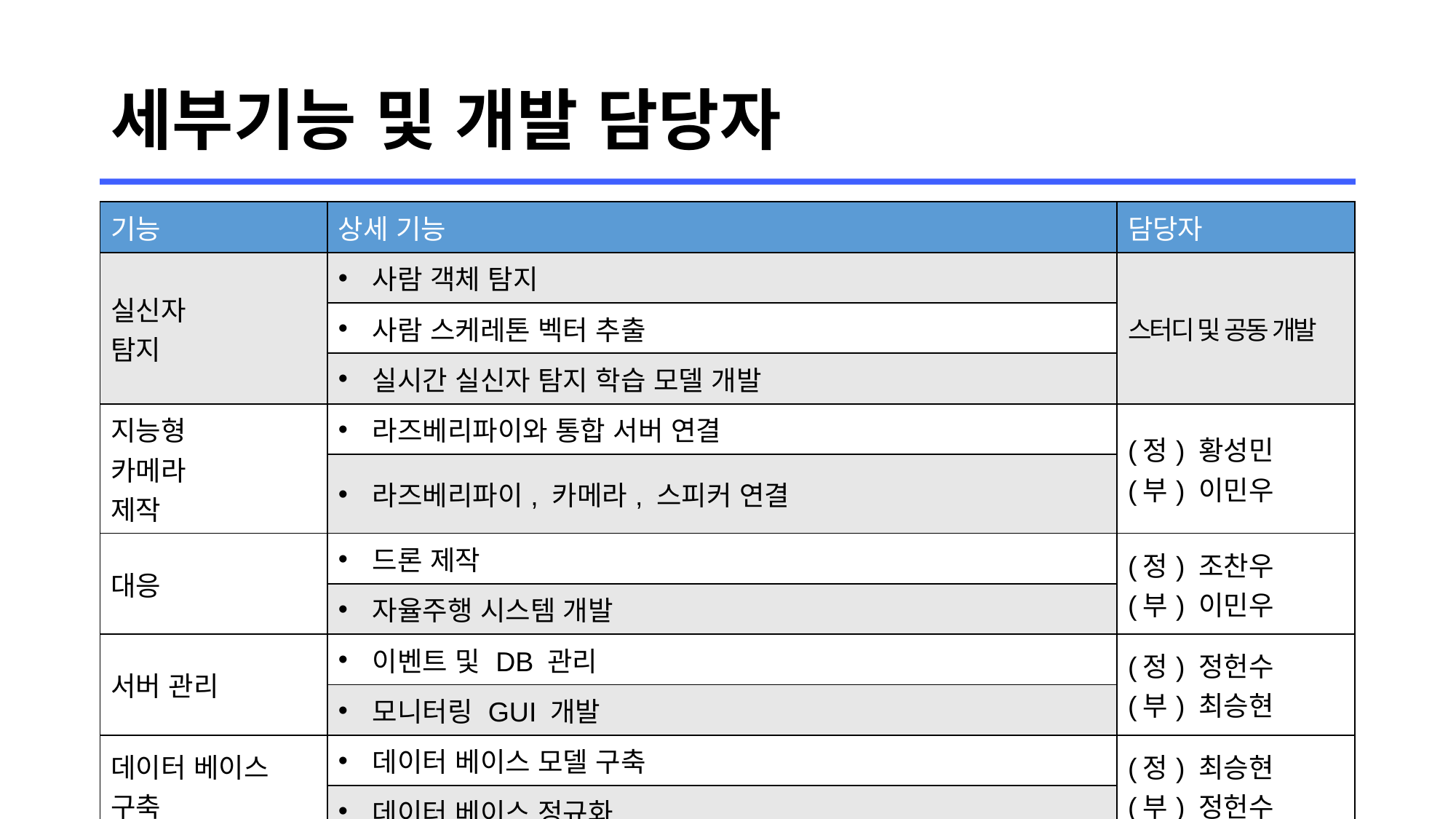

# 세부기능 및 개발 담당자
| 기능 | 상세 기능 | 담당자 |
| --- | --- | --- |
| 실신자 탐지 | 사람 객체 탐지 | 스터디 및 공동 개발 |
|  | 사람 스케레톤 벡터 추출 |  |
|  | 실시간 실신자 탐지 학습 모델 개발 |  |
| 지능형 카메라 제작 | 라즈베리파이와 통합 서버 연결 | (정) 황성민 (부) 이민우 |
|  | 라즈베리파이, 카메라, 스피커 연결 | 조찬우, 황성민 |
| 대응 | 드론 제작 | (정) 조찬우 (부) 이민우 |
|  | 자율주행 시스템 개발 | 이민우, 조찬우 |
| 서버 관리 | 이벤트 및 DB 관리 | (정) 정헌수 (부) 최승현 |
|  | 모니터링 GUI 개발 |  |
| 데이터 베이스 구축 | 데이터 베이스 모델 구축 | (정) 최승현 (부) 정헌수 |
|  | 데이터 베이스 정규화 |  |